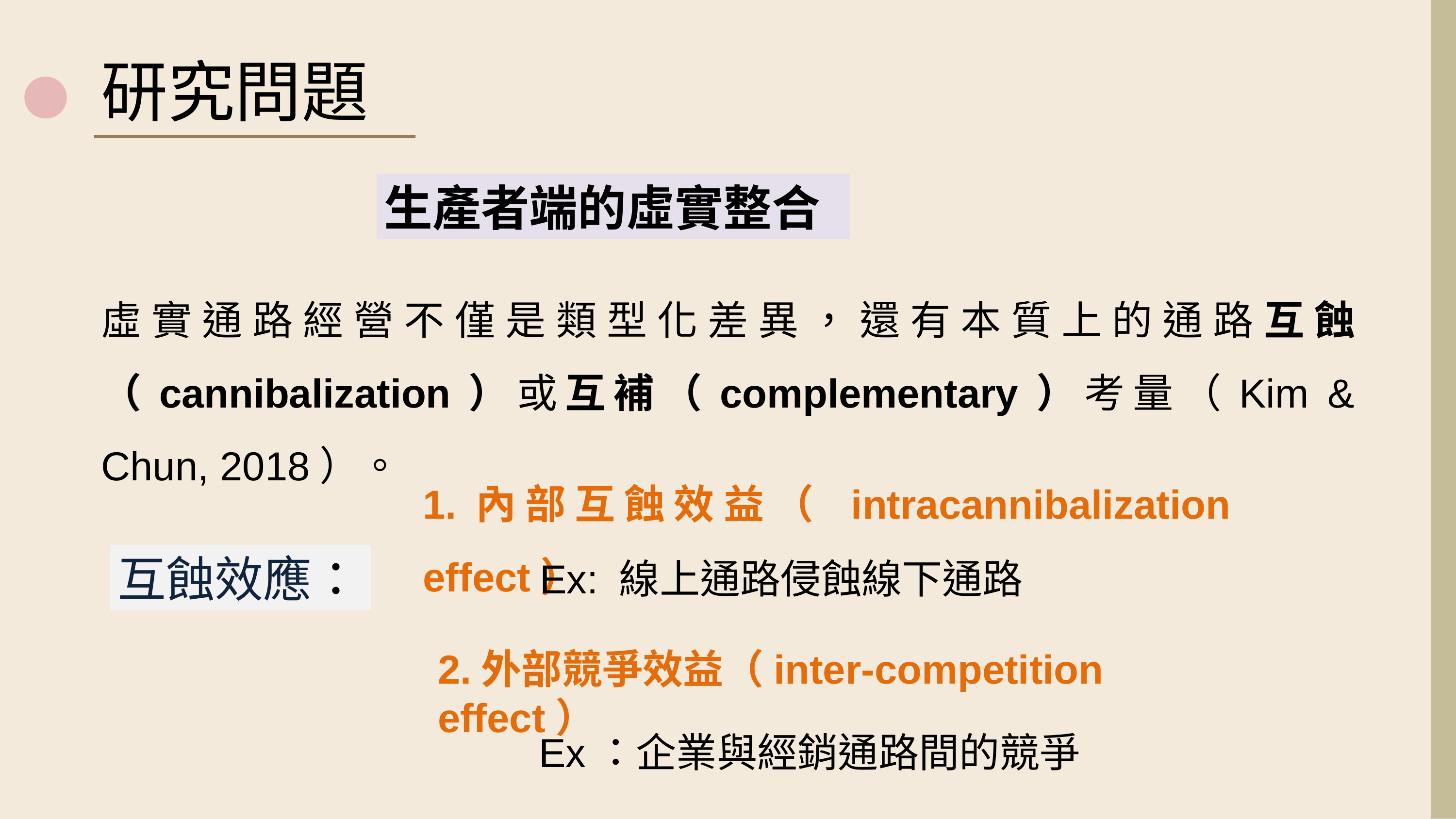

研究問題

生產者端的虛實整合
虛實通路經營不僅是類型化差異，還有本質上的通路互蝕 （cannibalization）或互補（complementary）考量（Kim & Chun, 2018）。
1.內部互蝕效益（ intracannibalization effect）
互蝕效應：
Ex: 線上通路侵蝕線下通路
2.外部競爭效益（inter-competition effect）
Ex：企業與經銷通路間的競爭